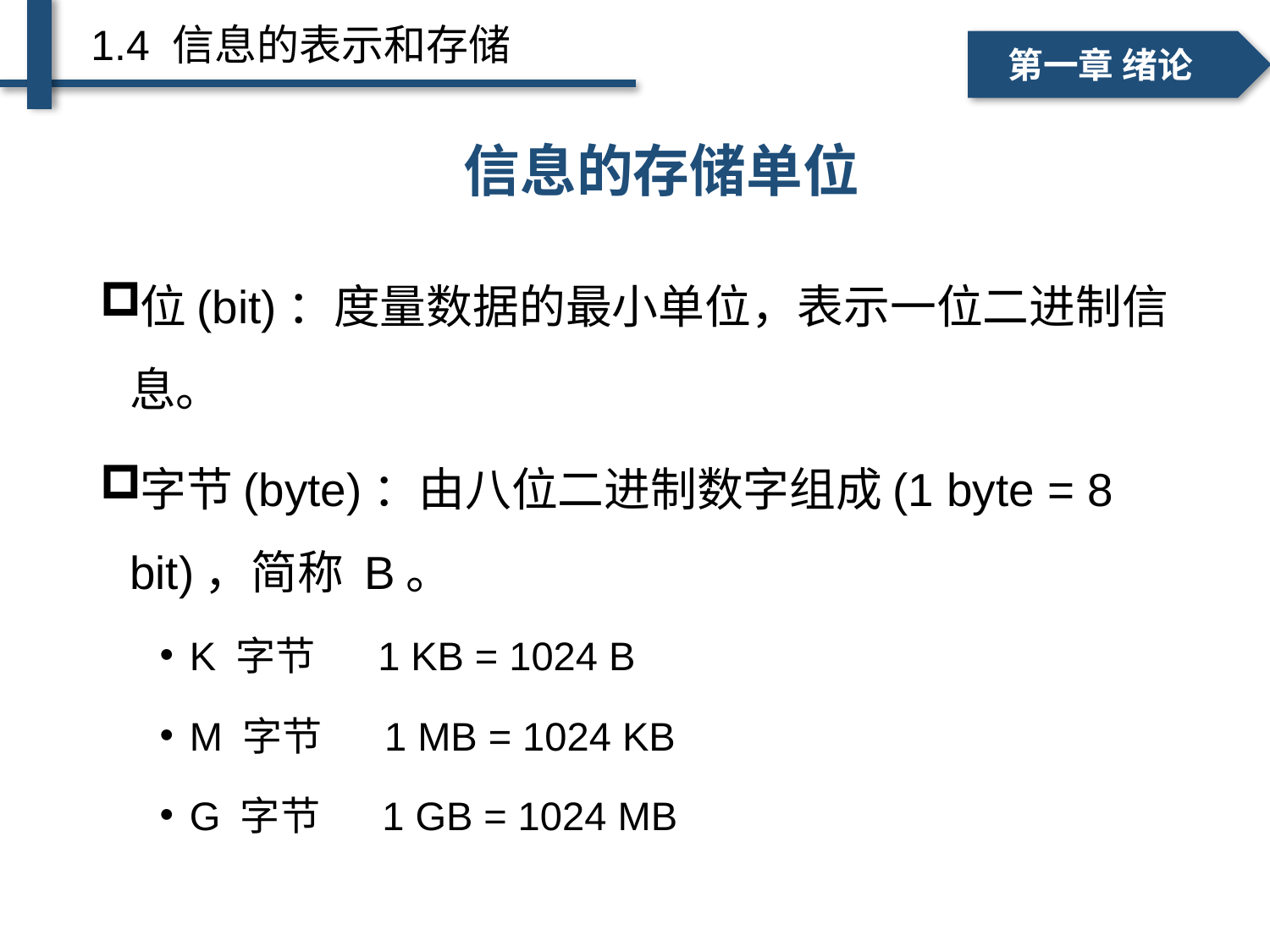

1.4 信息的表示和存储

一、个人简介
二、学术成绩

第一章 绪论
# 不同进位计数制间的转换 ——十进制→ R 进制

信息的存储单位
位(bit)：度量数据的最小单位，表示一位二进制信息。
字节(byte)：由八位二进制数字组成(1 byte = 8 bit)，简称 B。
K 字节      1 KB = 1024 B
M 字节      1 MB = 1024 KB
G 字节      1 GB = 1024 MB
59